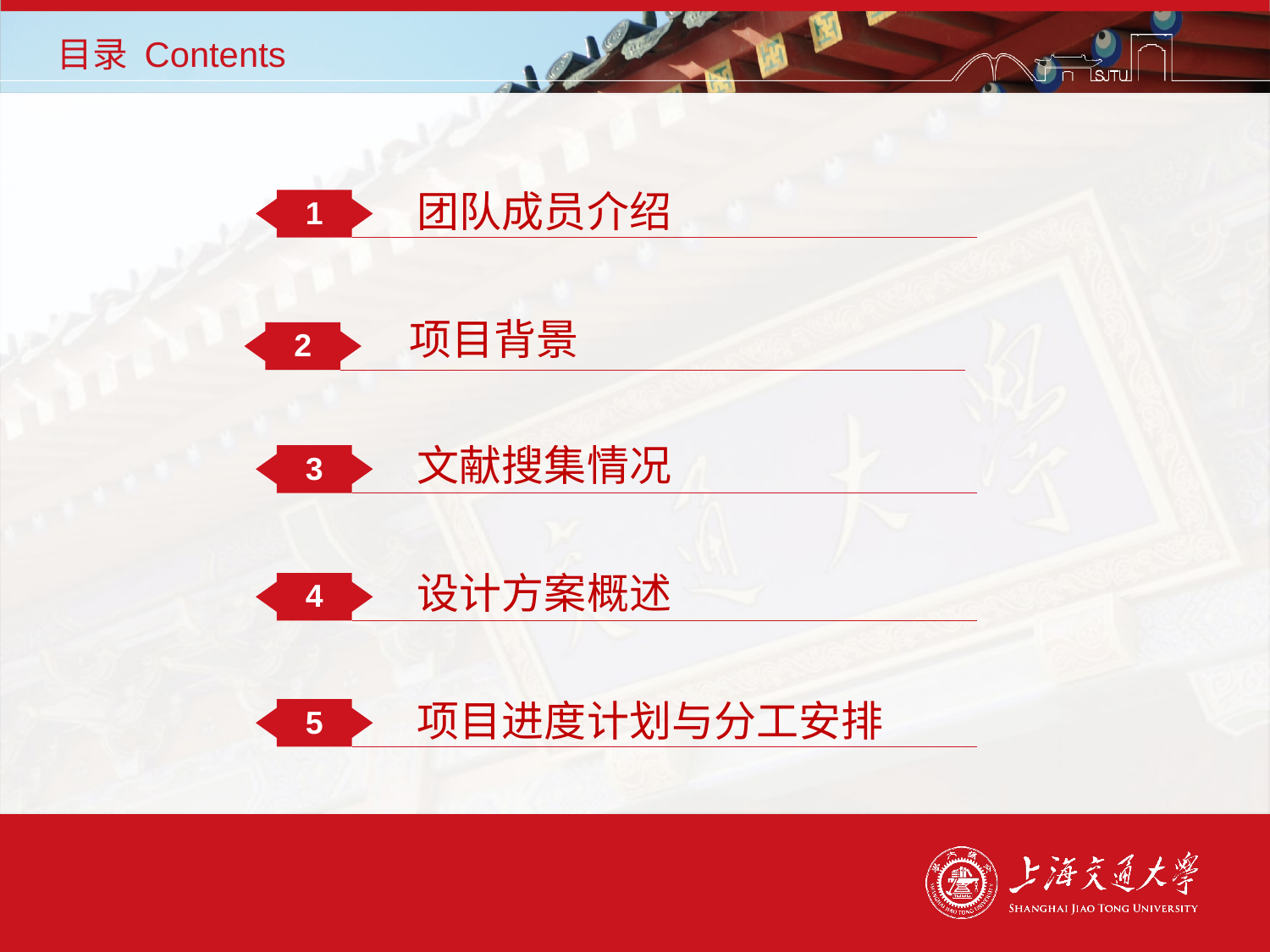

# 目录 Contents
团队成员介绍
1

项目背景
2

文献搜集情况
3

设计方案概述
4

项目进度计划与分工安排
5